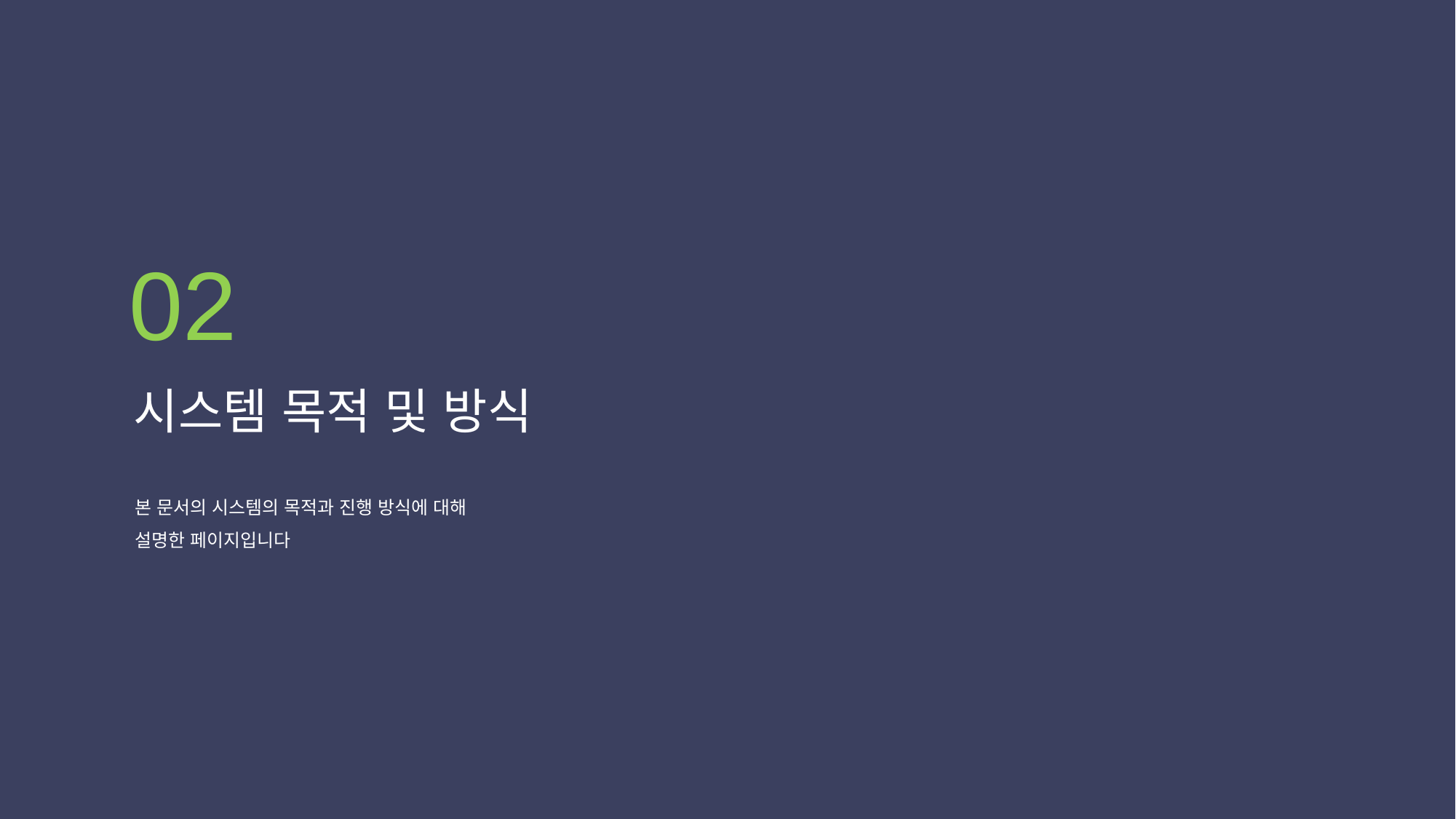

02
시스템 목적 및 방식
본 문서의 시스템의 목적과 진행 방식에 대해
설명한 페이지입니다